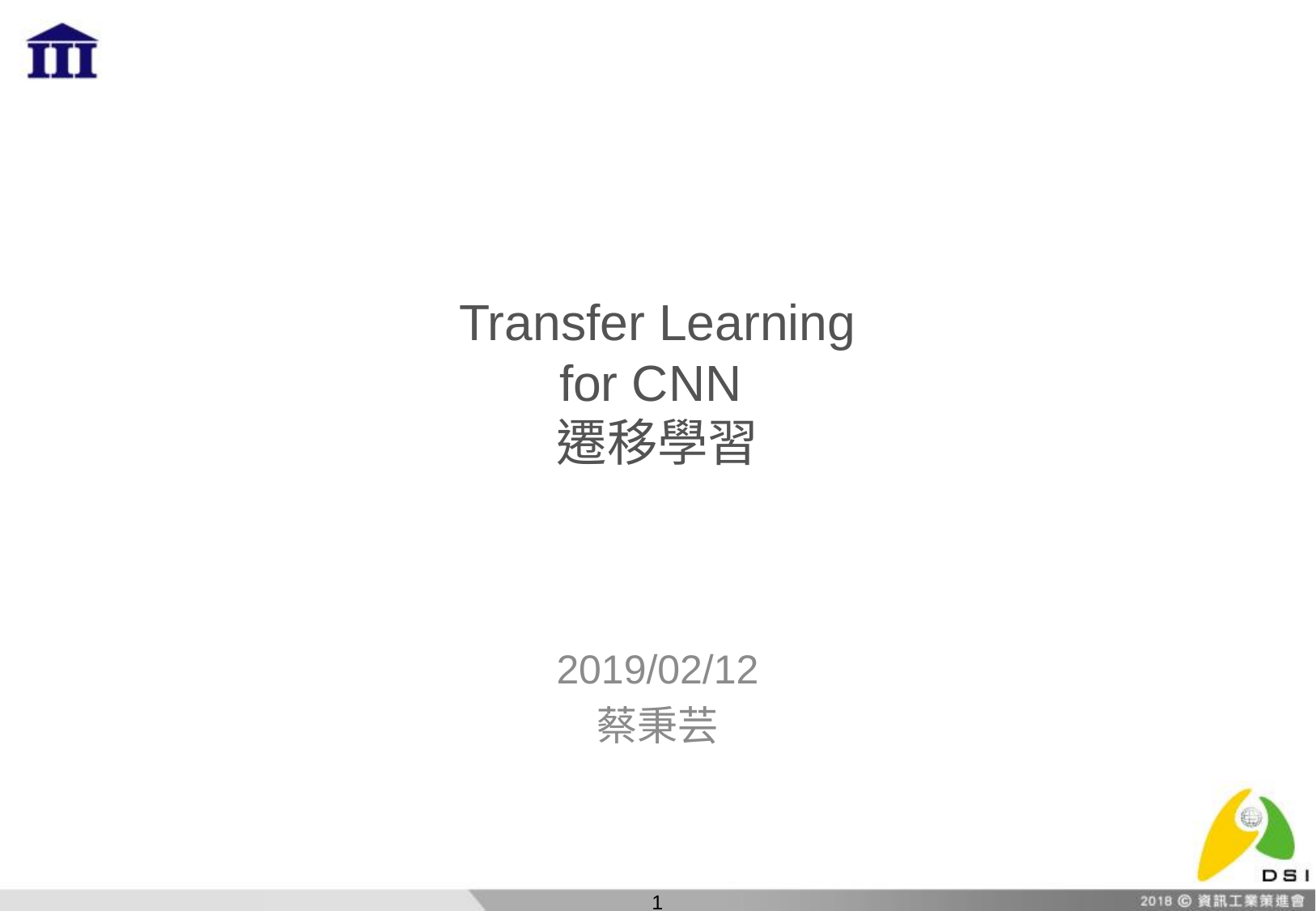

# Transfer Learning for CNN  遷移學習
2019/02/12
蔡秉芸
1